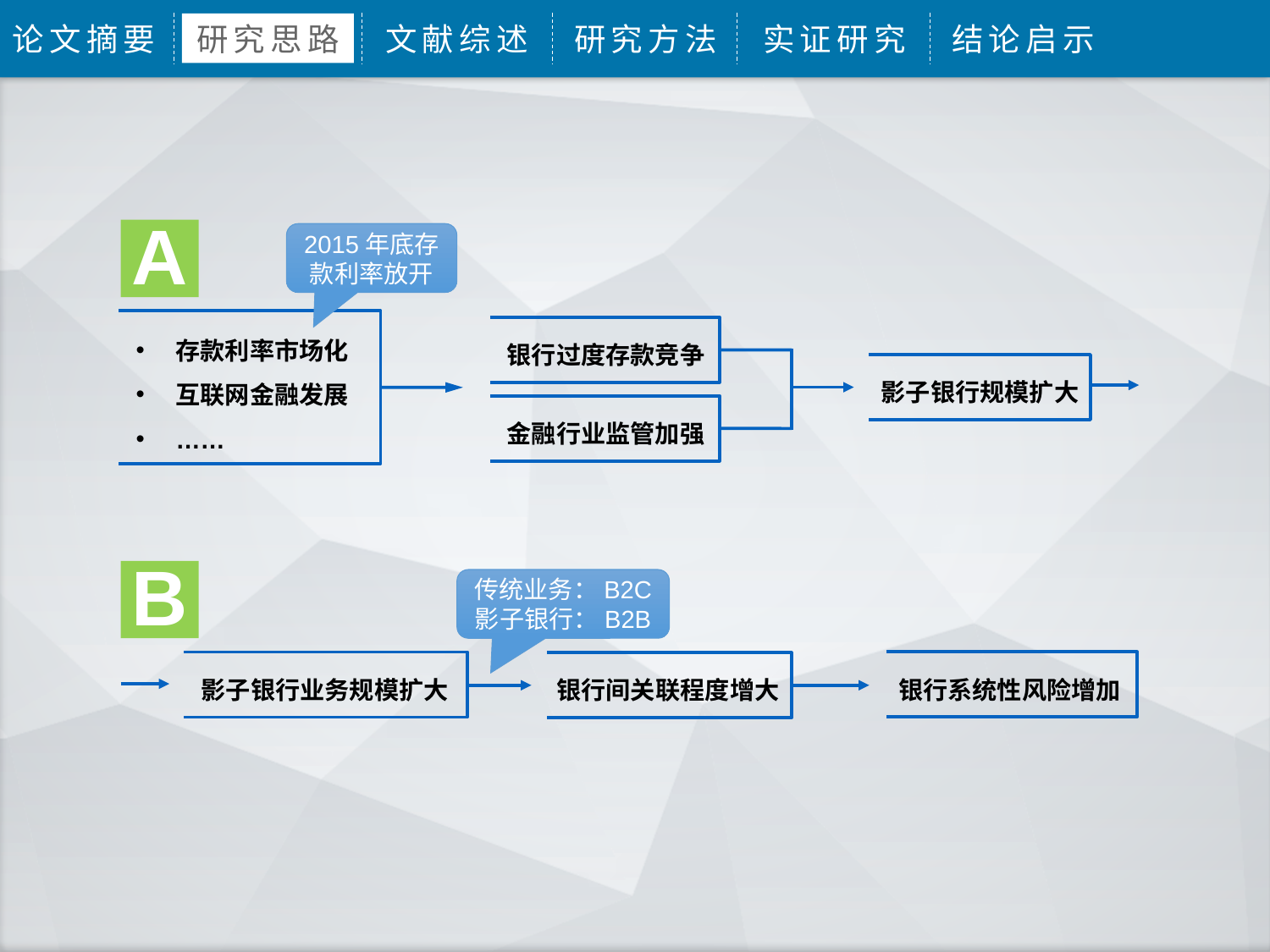

论文摘要
研究思路
文献综述
研究方法
实证研究
结论启示

A
2015年底存款利率放开

存款利率市场化
互联网金融发展
……

银行过度存款竞争

金融行业监管加强

影子银行规模扩大
B
传统业务：B2C
影子银行：B2B

银行系统性风险增加

影子银行业务规模扩大

银行间关联程度增大